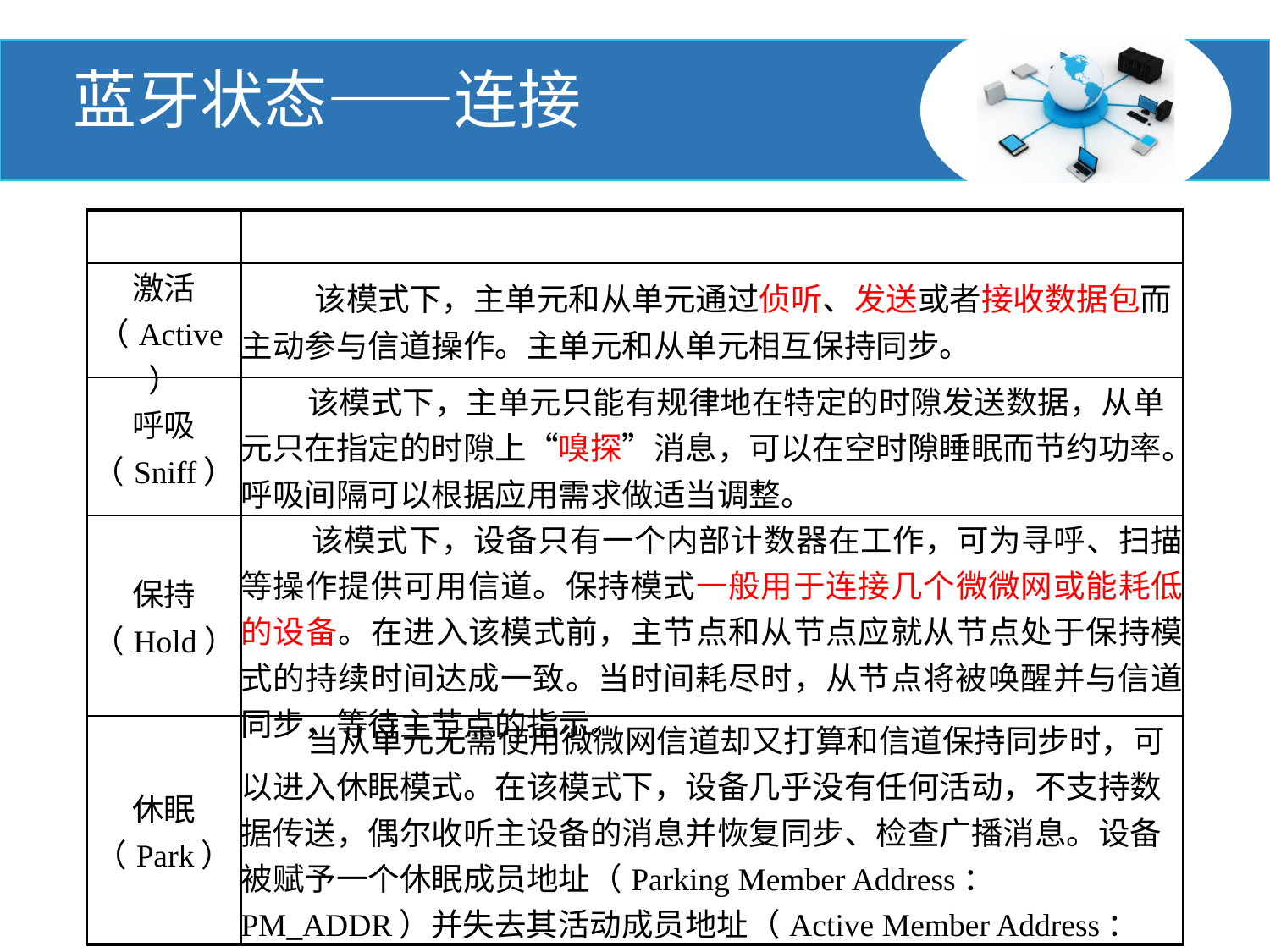

蓝牙状态——连接
| 状态 | 描述 |
| --- | --- |
| 激活 （Active） | 该模式下，主单元和从单元通过侦听、发送或者接收数据包而主动参与信道操作。主单元和从单元相互保持同步。 |
| 呼吸 （Sniff） | 该模式下，主单元只能有规律地在特定的时隙发送数据，从单元只在指定的时隙上“嗅探”消息，可以在空时隙睡眠而节约功率。呼吸间隔可以根据应用需求做适当调整。 |
| 保持 （Hold） | 该模式下，设备只有一个内部计数器在工作，可为寻呼、扫描等操作提供可用信道。保持模式一般用于连接几个微微网或能耗低的设备。在进入该模式前，主节点和从节点应就从节点处于保持模式的持续时间达成一致。当时间耗尽时，从节点将被唤醒并与信道同步，等待主节点的指示。 |
| 休眠 （Park） | 当从单元无需使用微微网信道却又打算和信道保持同步时，可以进入休眠模式。在该模式下，设备几乎没有任何活动，不支持数据传送，偶尔收听主设备的消息并恢复同步、检查广播消息。设备被赋予一个休眠成员地址（Parking Member Address：PM\_ADDR）并失去其活动成员地址（Active Member Address：AM\_ADDR）。 |